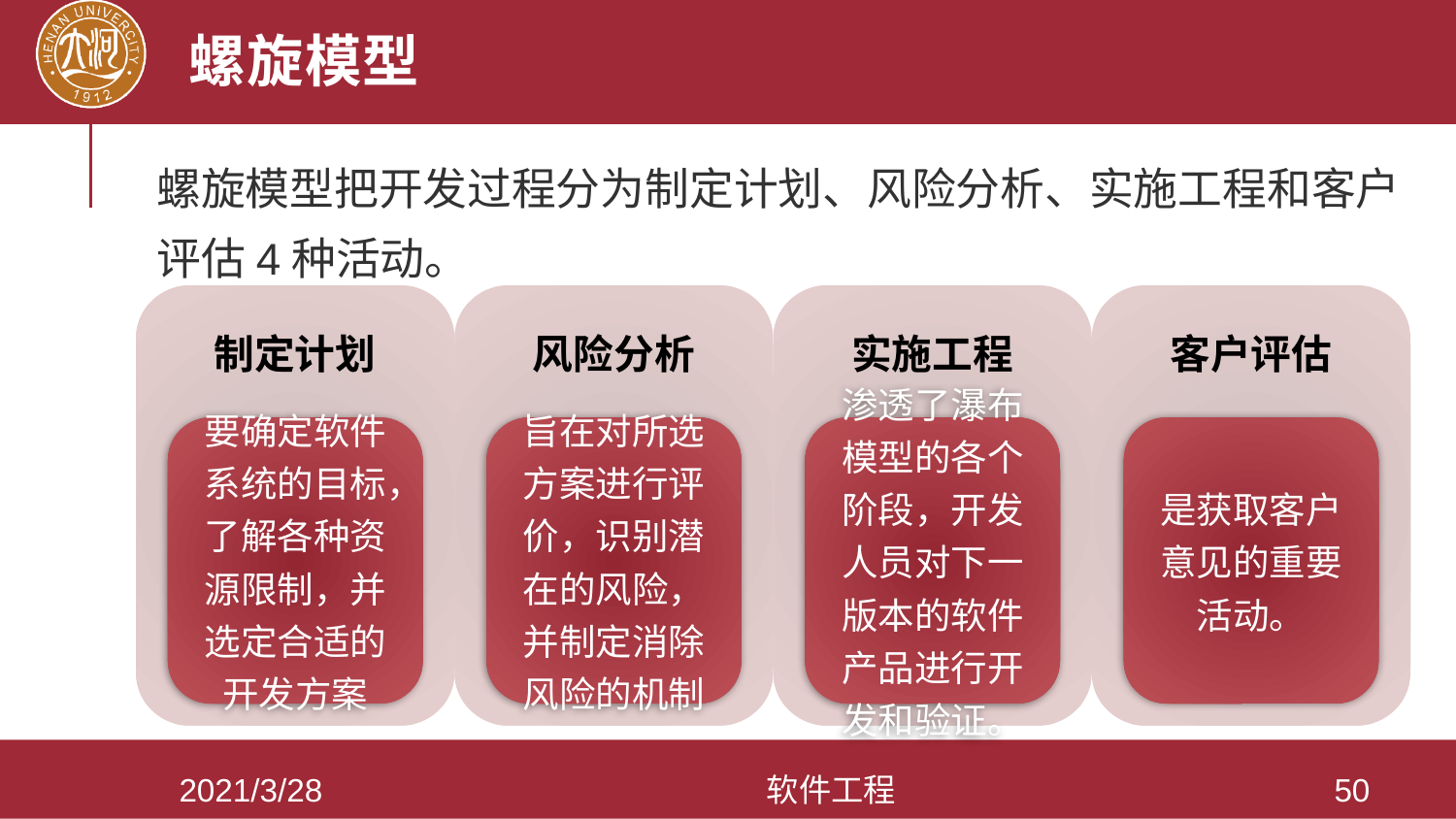

# 螺旋模型
螺旋模型把开发过程分为制定计划、风险分析、实施工程和客户评估4种活动。
制定计划
风险分析
实施工程
客户评估
要确定软件系统的目标，了解各种资源限制，并选定合适的开发方案
旨在对所选方案进行评价，识别潜在的风险，并制定消除风险的机制
渗透了瀑布模型的各个阶段，开发人员对下一版本的软件产品进行开发和验证。
是获取客户意见的重要活动。
2021/3/28
软件工程
50